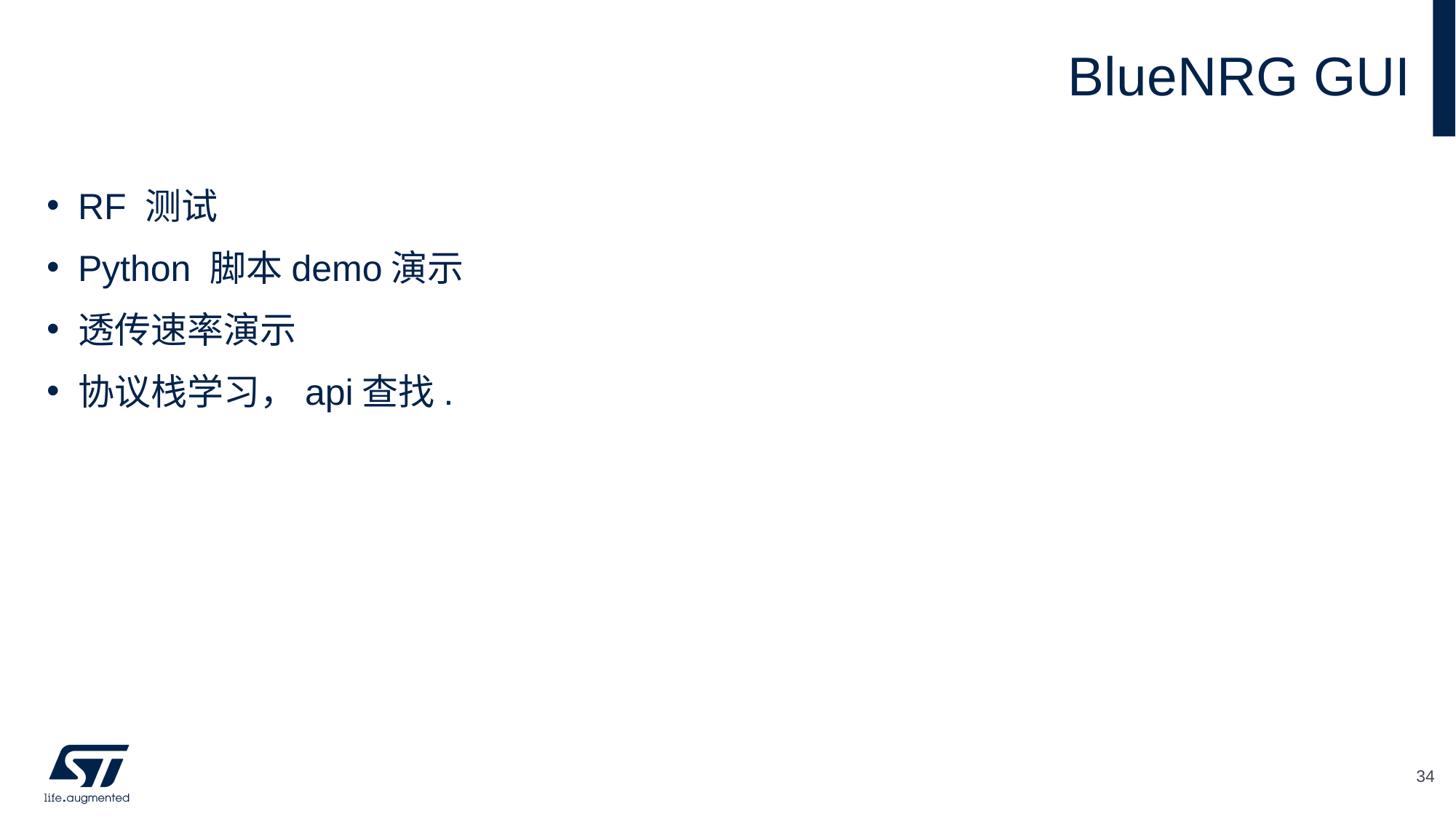

# BlueNRG GUI
RF 测试
Python 脚本demo演示
透传速率演示
协议栈学习，api查找.

34